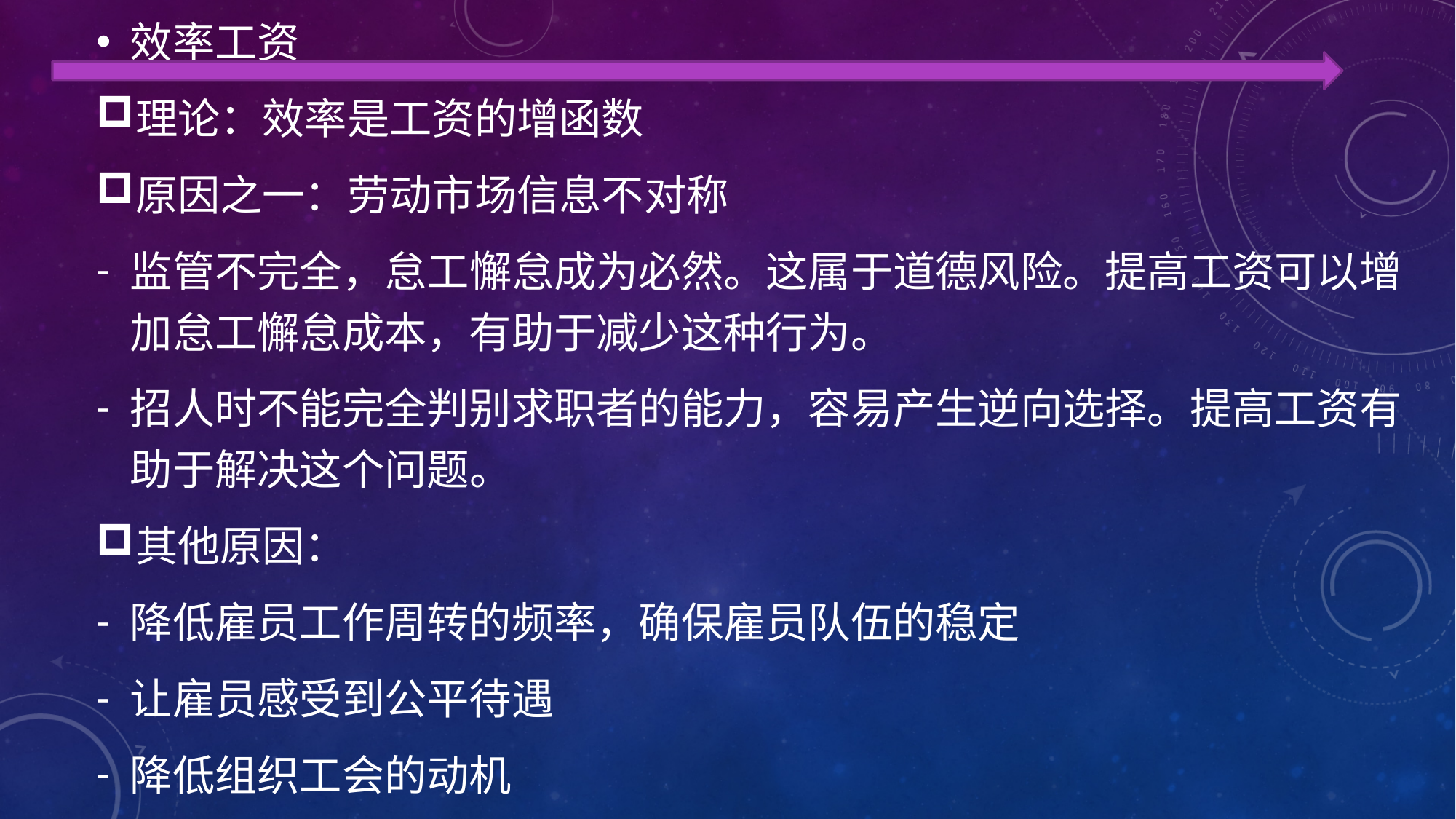

效率工资
理论：效率是工资的增函数
原因之一：劳动市场信息不对称
监管不完全，怠工懈怠成为必然。这属于道德风险。提高工资可以增加怠工懈怠成本，有助于减少这种行为。
招人时不能完全判别求职者的能力，容易产生逆向选择。提高工资有助于解决这个问题。
其他原因：
降低雇员工作周转的频率，确保雇员队伍的稳定
让雇员感受到公平待遇
降低组织工会的动机